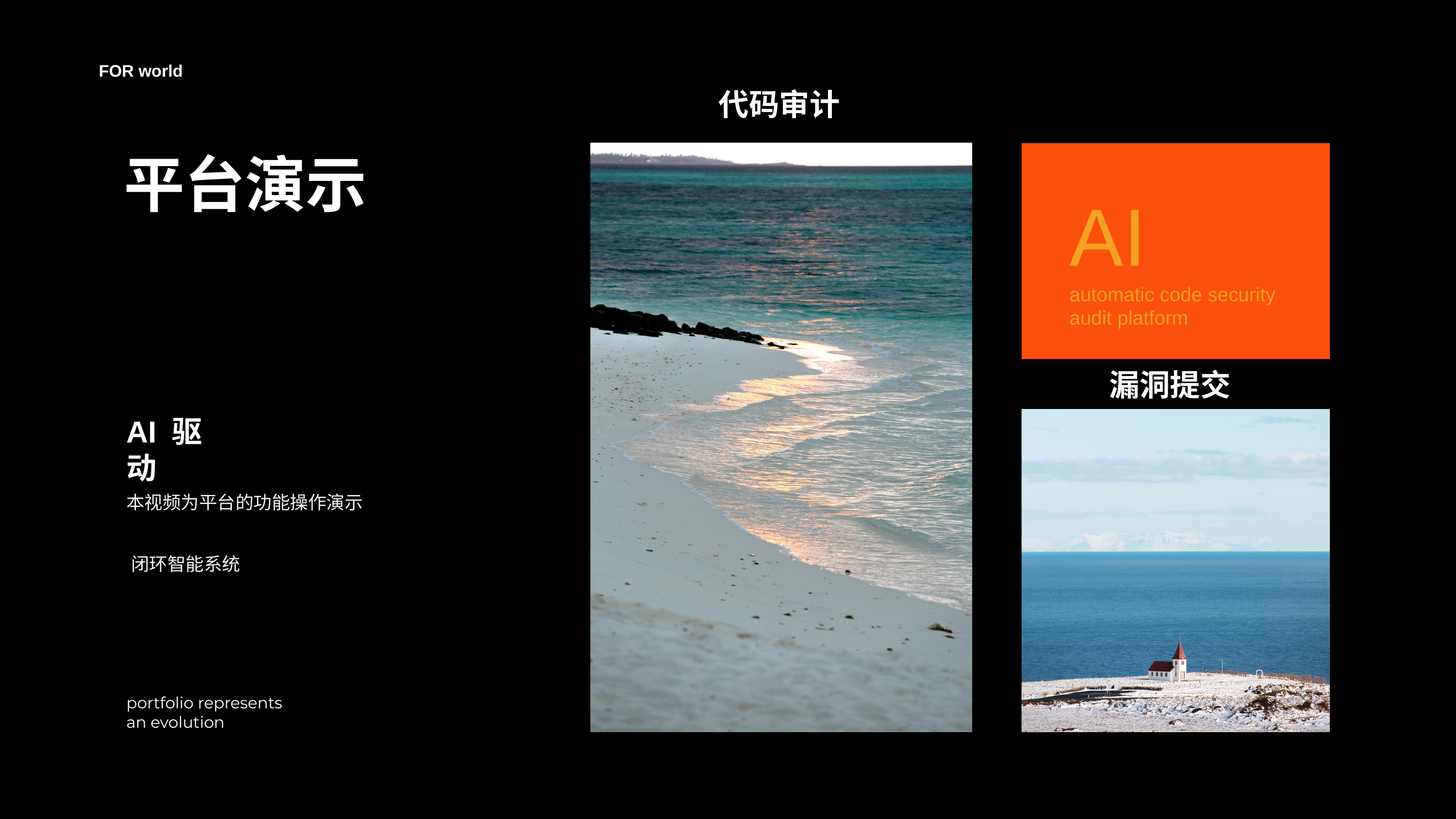

FOR world
代码审计

平台演示
AI
automatic code security audit platform
漏洞提交

AI 驱动
本视频为平台的功能操作演示
闭环智能系统
portfolio represents
an evolution